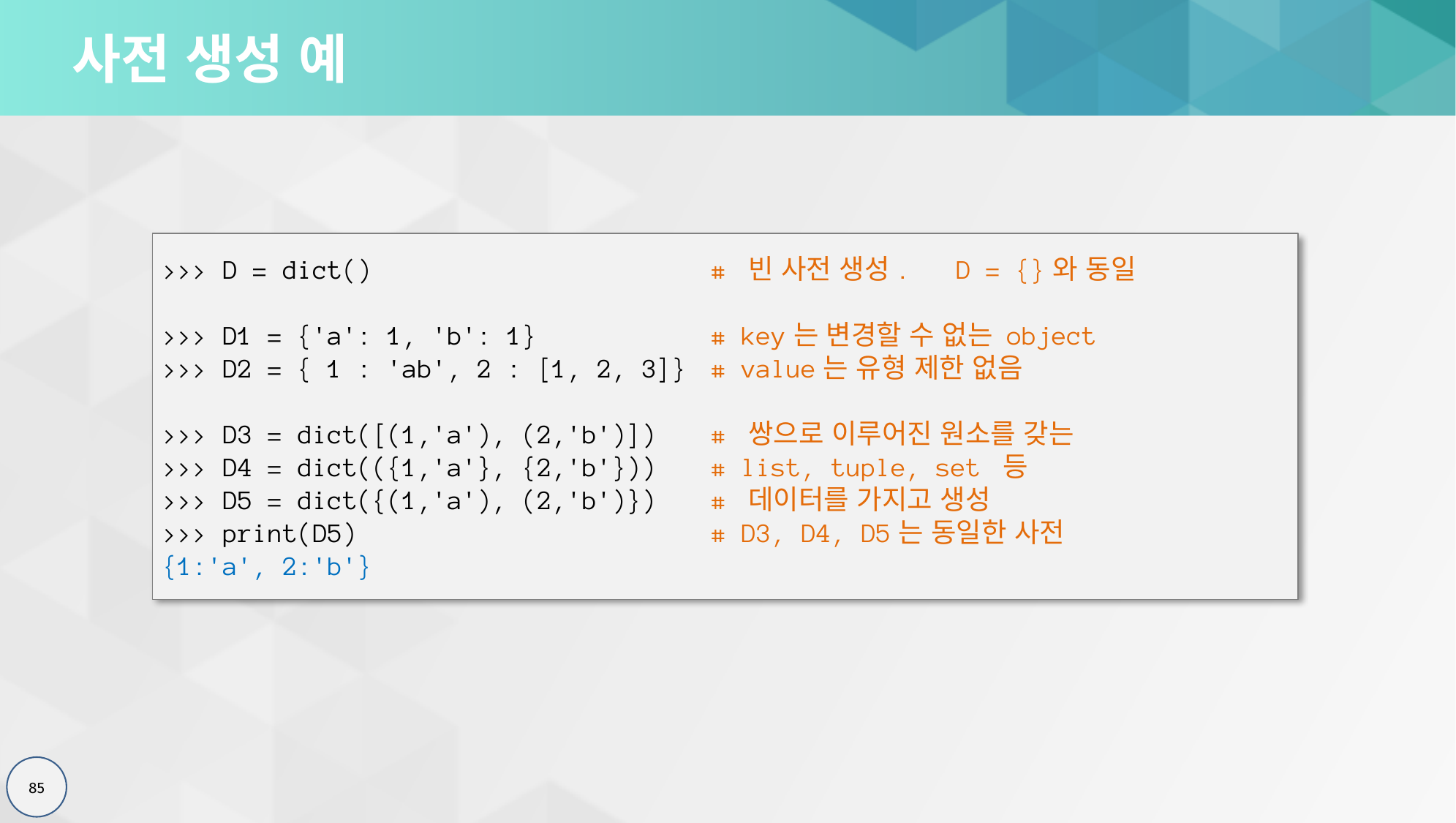

# 사전 생성 예

>>> D = dict()            		# 빈 사전 생성.   D = {}와 동일

>>> D1 = {'a': 1, 'b': 1}   		# key는 변경할 수 없는 object
>>> D2 = { 1 : 'ab', 2 : [1, 2, 3]} 	# value는 유형 제한 없음

>>> D3 = dict([(1,'a'), (2,'b')])  	# 쌍으로 이루어진 원소를 갖는
>>> D4 = dict(({1,'a'}, {2,'b'}))   	# list, tuple, set 등
>>> D5 = dict({(1,'a'), (2,'b')})  	# 데이터를 가지고 생성
>>> print(D5)   			# D3, D4, D5는 동일한 사전
{1:'a', 2:'b'}